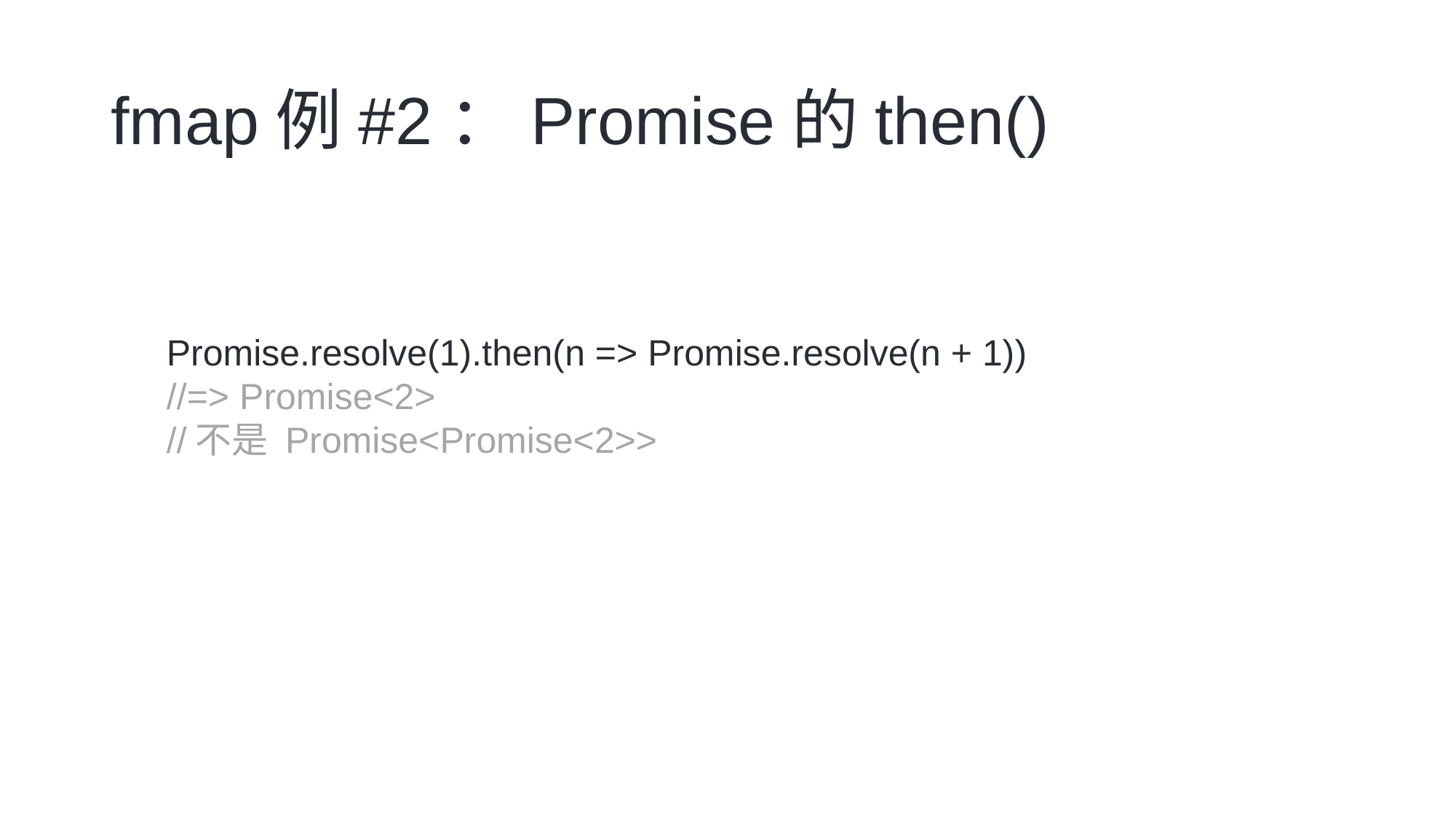

# fmap例#2：Promise的then()
Promise.resolve(1).then(n => Promise.resolve(n + 1))
//=> Promise<2>
//不是 Promise<Promise<2>>